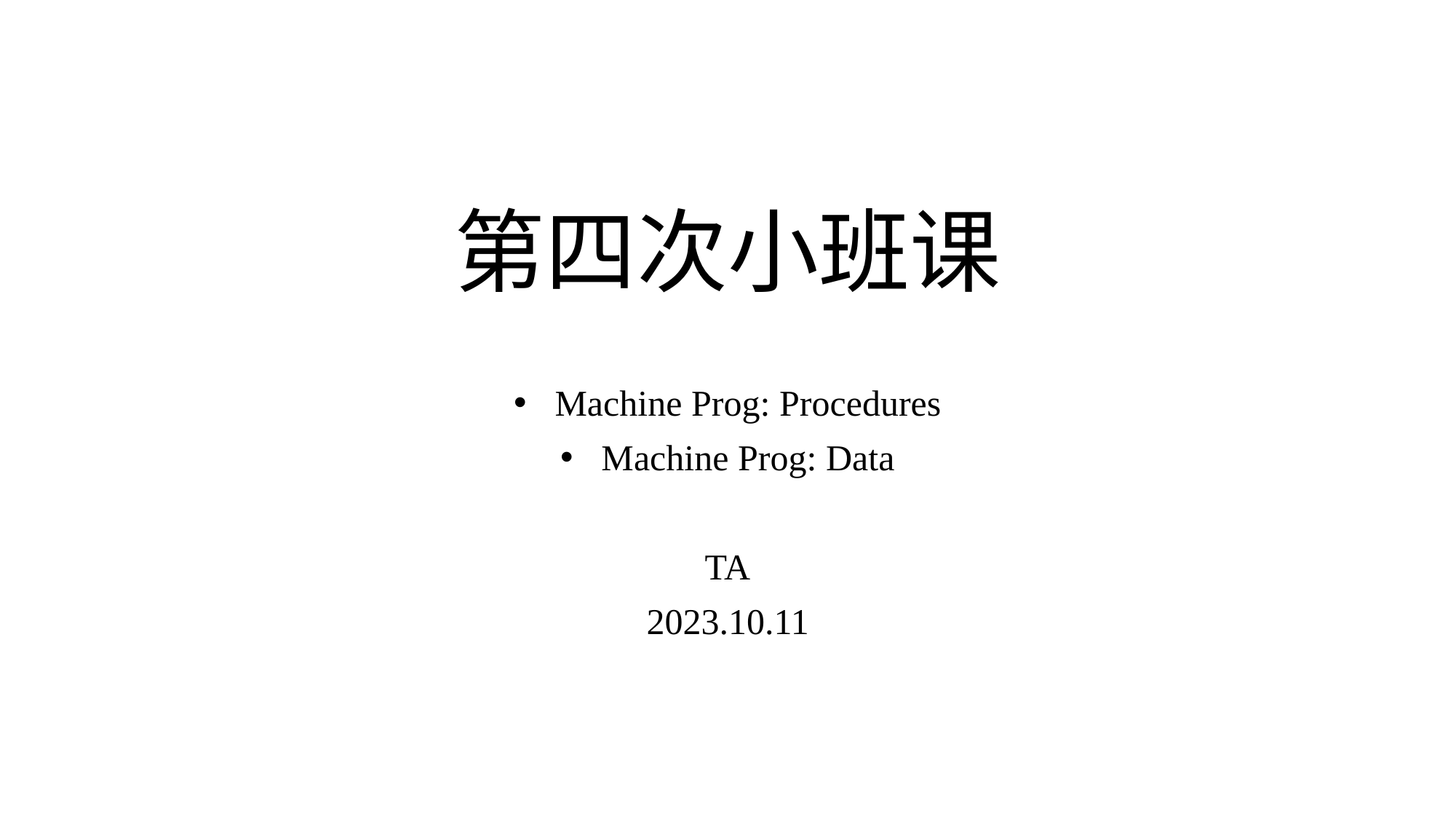

# 第四次小班课
Machine Prog: Procedures
Machine Prog: Data

TA
2023.10.11